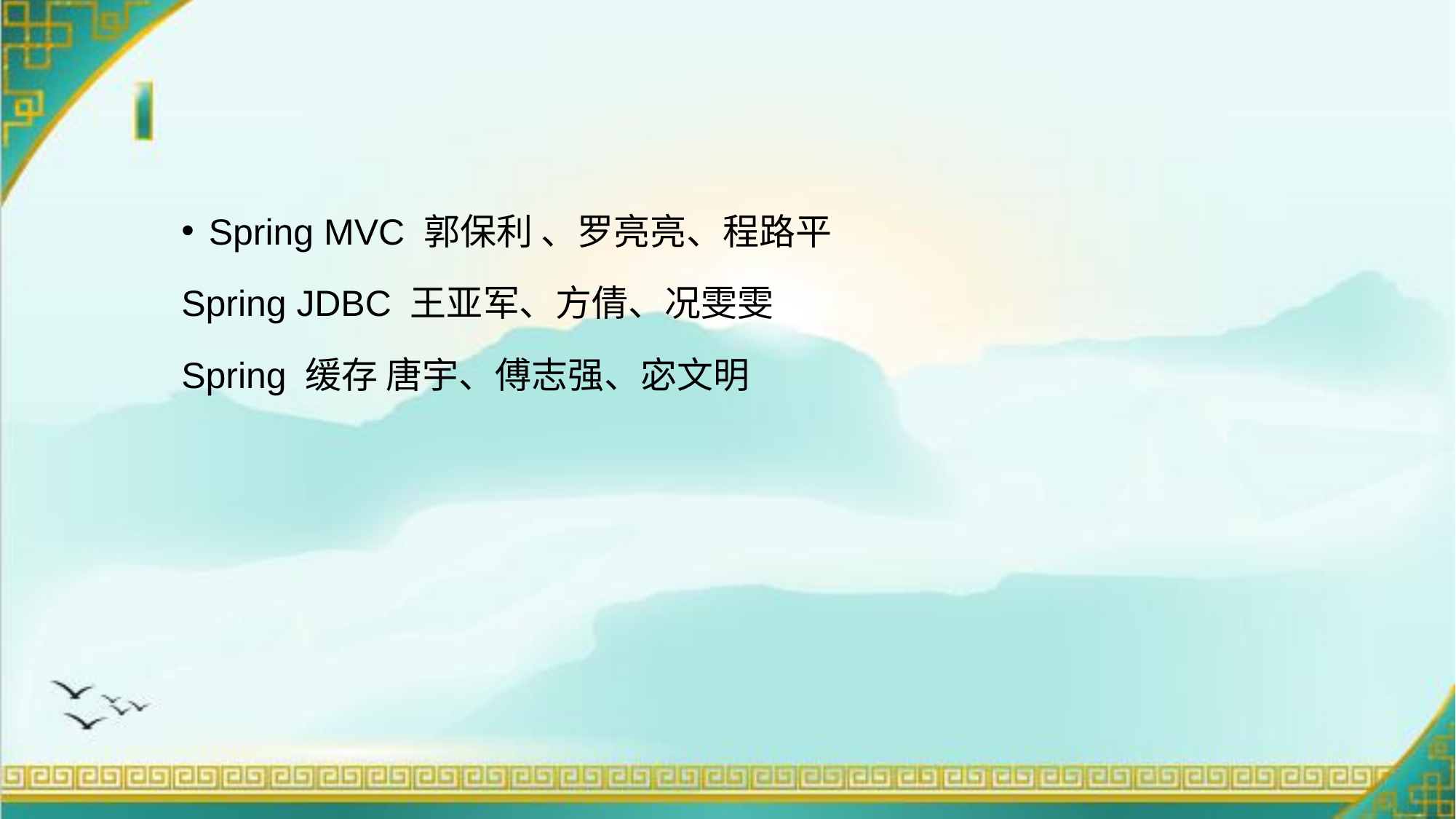

Spring MVC 郭保利 、罗亮亮、程路平
Spring JDBC 王亚军、方倩、况雯雯
Spring 缓存 唐宇、傅志强、宓文明